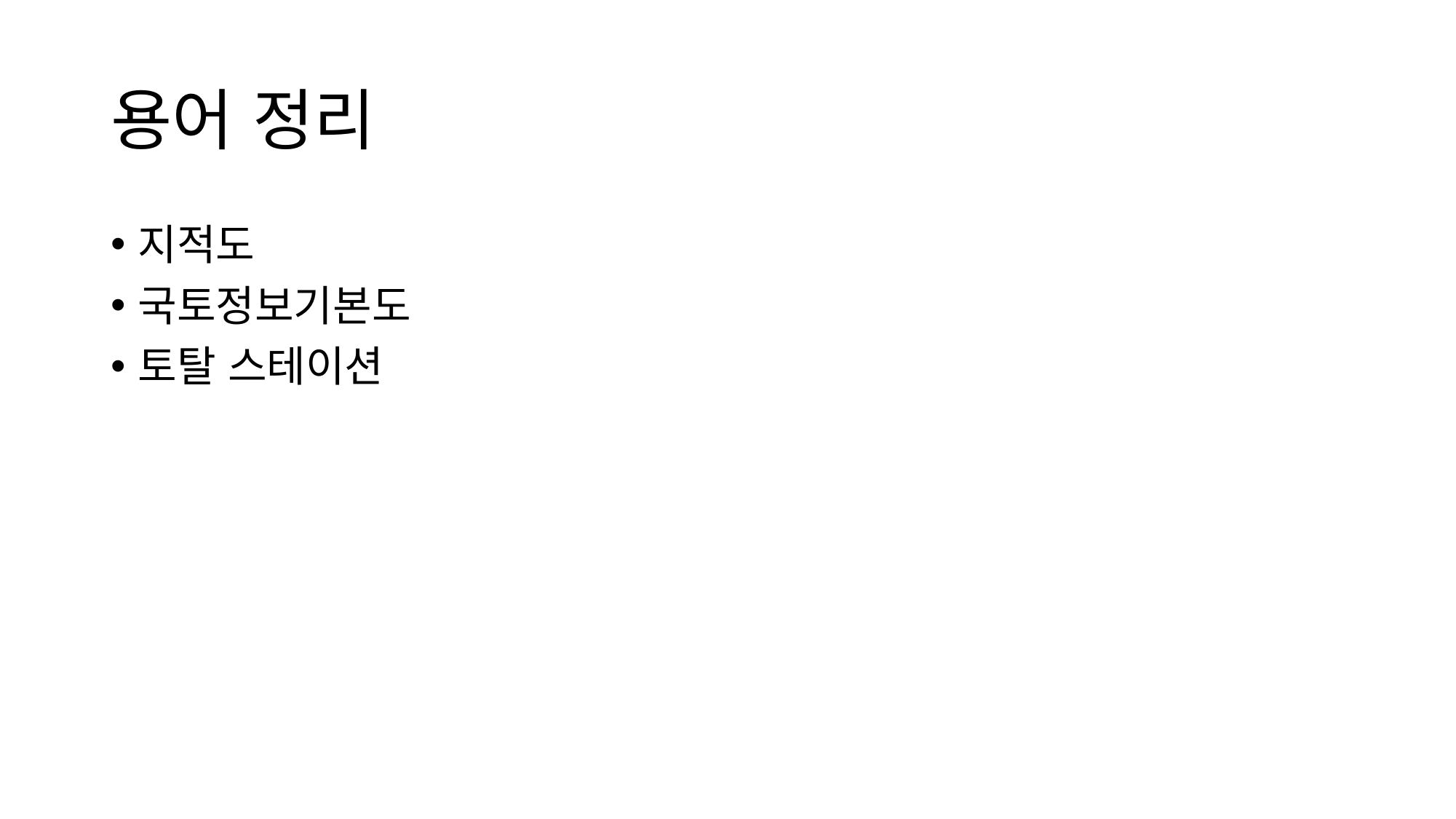

# 용어 정리
지적도
국토정보기본도
토탈 스테이션